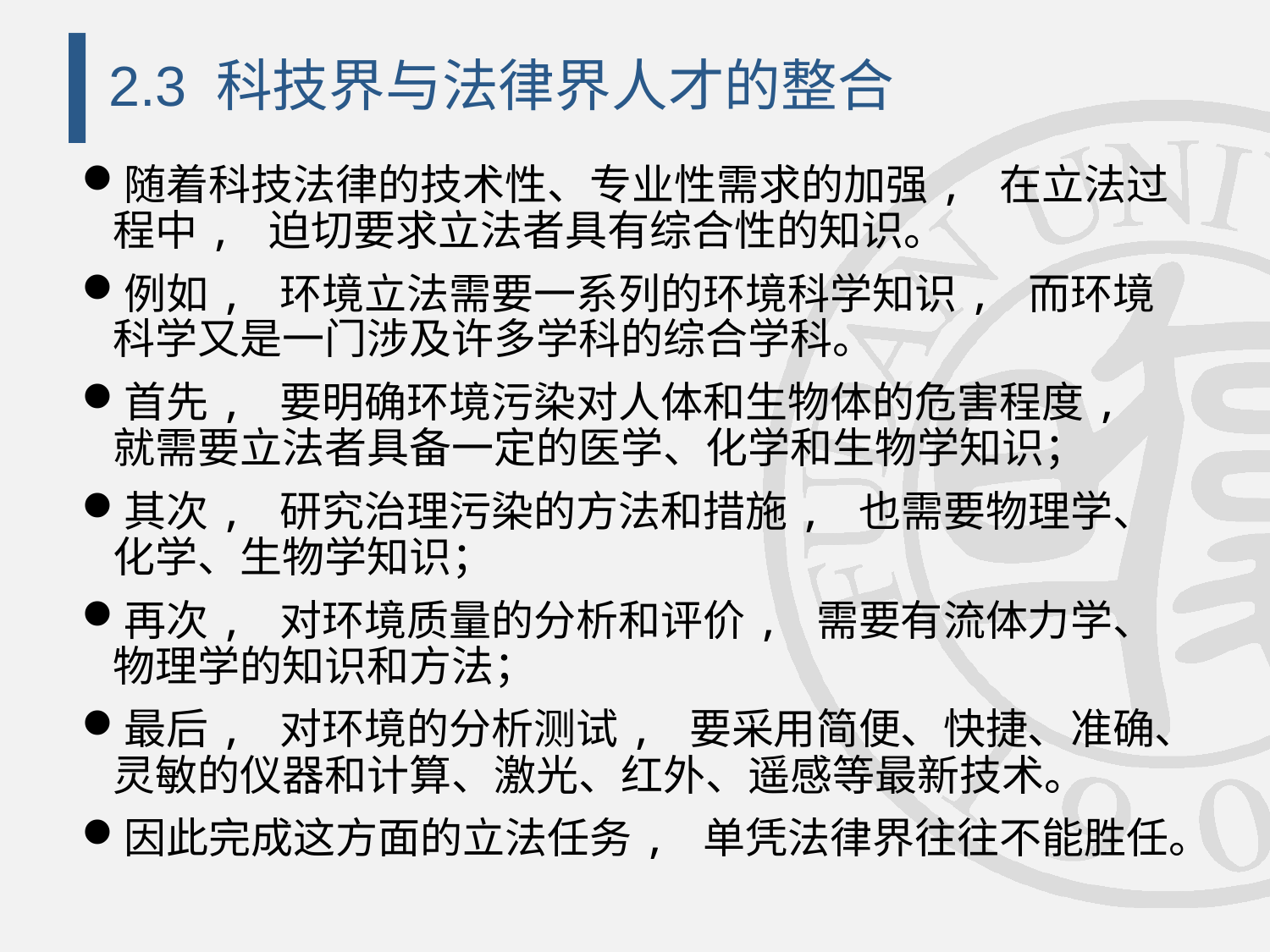

# 2.3 科技界与法律界人才的整合
随着科技法律的技术性、专业性需求的加强, 在立法过程中, 迫切要求立法者具有综合性的知识。
例如, 环境立法需要一系列的环境科学知识, 而环境科学又是一门涉及许多学科的综合学科。
首先, 要明确环境污染对人体和生物体的危害程度, 就需要立法者具备一定的医学、化学和生物学知识；
其次, 研究治理污染的方法和措施, 也需要物理学、化学、生物学知识；
再次, 对环境质量的分析和评价, 需要有流体力学、物理学的知识和方法；
最后, 对环境的分析测试, 要采用简便、快捷、准确、灵敏的仪器和计算、激光、红外、遥感等最新技术。
因此完成这方面的立法任务, 单凭法律界往往不能胜任。